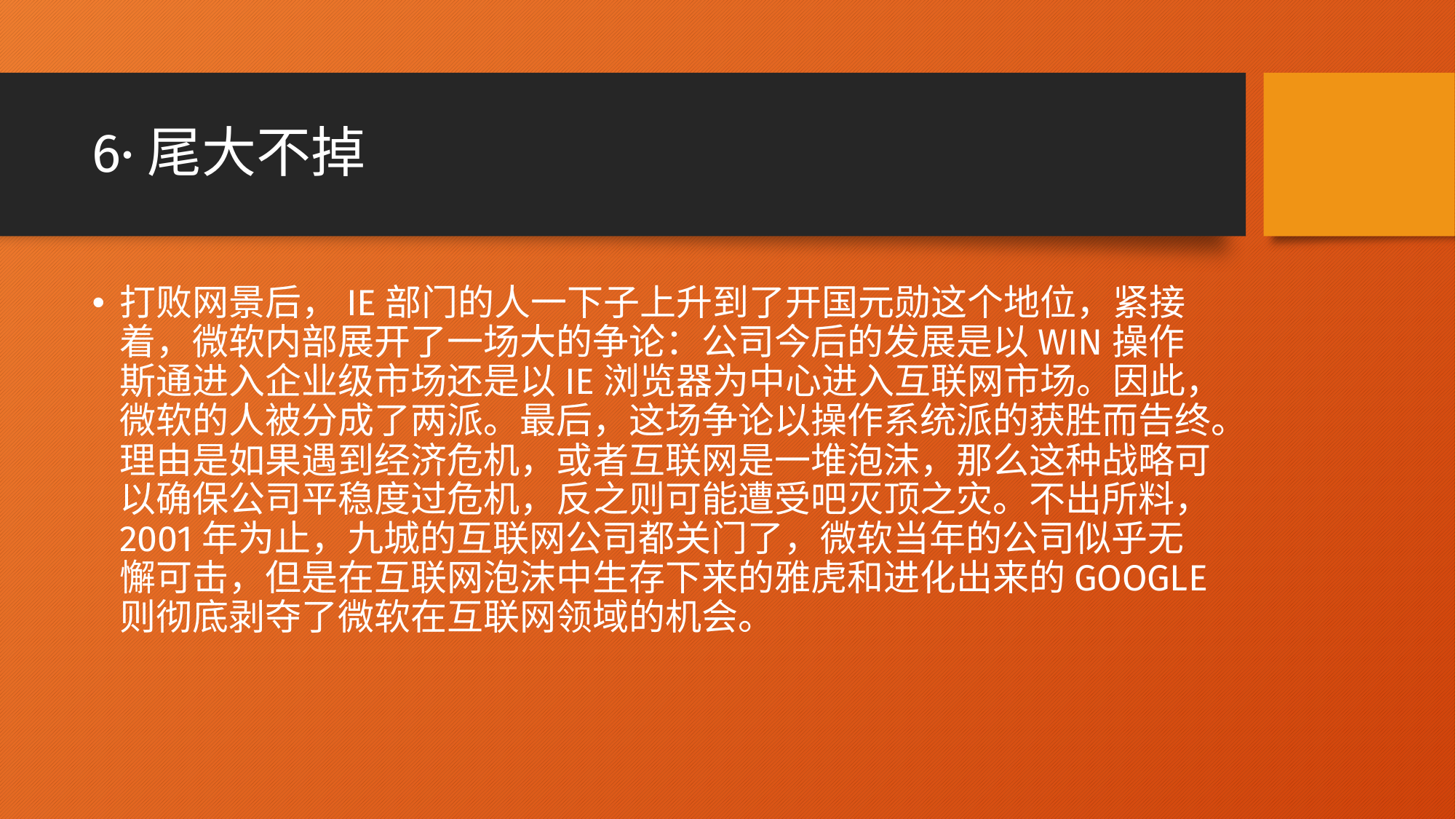

# 6·尾大不掉
打败网景后，IE部门的人一下子上升到了开国元勋这个地位，紧接着，微软内部展开了一场大的争论：公司今后的发展是以WIN操作斯通进入企业级市场还是以IE浏览器为中心进入互联网市场。因此，微软的人被分成了两派。最后，这场争论以操作系统派的获胜而告终。理由是如果遇到经济危机，或者互联网是一堆泡沫，那么这种战略可以确保公司平稳度过危机，反之则可能遭受吧灭顶之灾。不出所料，2001年为止，九城的互联网公司都关门了，微软当年的公司似乎无懈可击，但是在互联网泡沫中生存下来的雅虎和进化出来的GOOGLE则彻底剥夺了微软在互联网领域的机会。